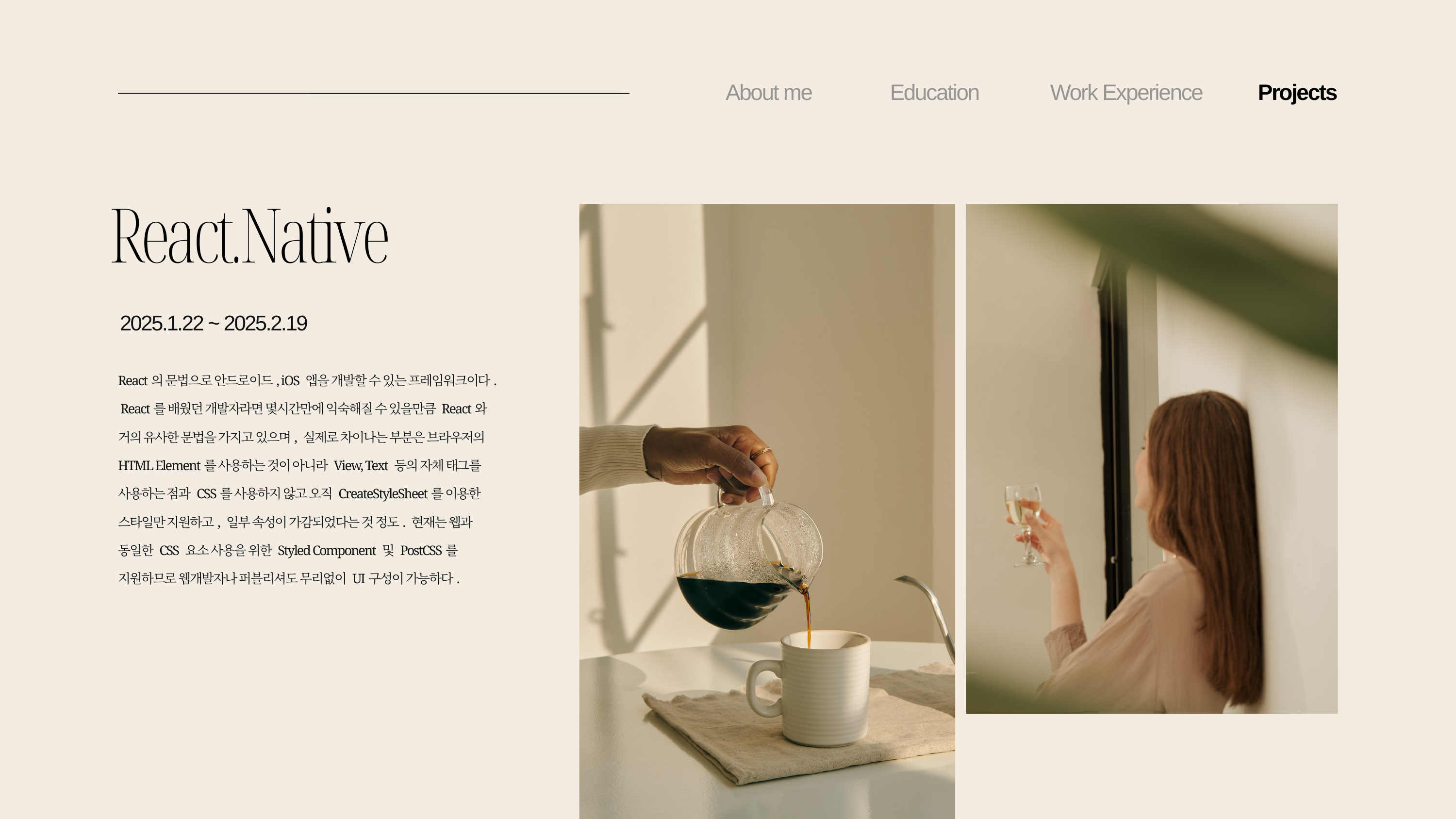

About me
Education
Work Experience
Projects

React.Native

2025.1.22 ~ 2025.2.19
React의 문법으로 안드로이드, iOS 앱을 개발할 수 있는 프레임워크이다. React를 배웠던 개발자라면 몇시간만에 익숙해질 수 있을만큼 React와 거의 유사한 문법을 가지고 있으며, 실제로 차이나는 부분은 브라우저의 HTML Element를 사용하는 것이 아니라 View, Text 등의 자체 태그를 사용하는 점과 CSS를 사용하지 않고 오직 CreateStyleSheet를 이용한 스타일만 지원하고, 일부 속성이 가감되었다는 것 정도. 현재는 웹과 동일한 CSS 요소 사용을 위한 Styled Component 및 PostCSS를 지원하므로 웹개발자나 퍼블리셔도 무리없이 UI구성이 가능하다.